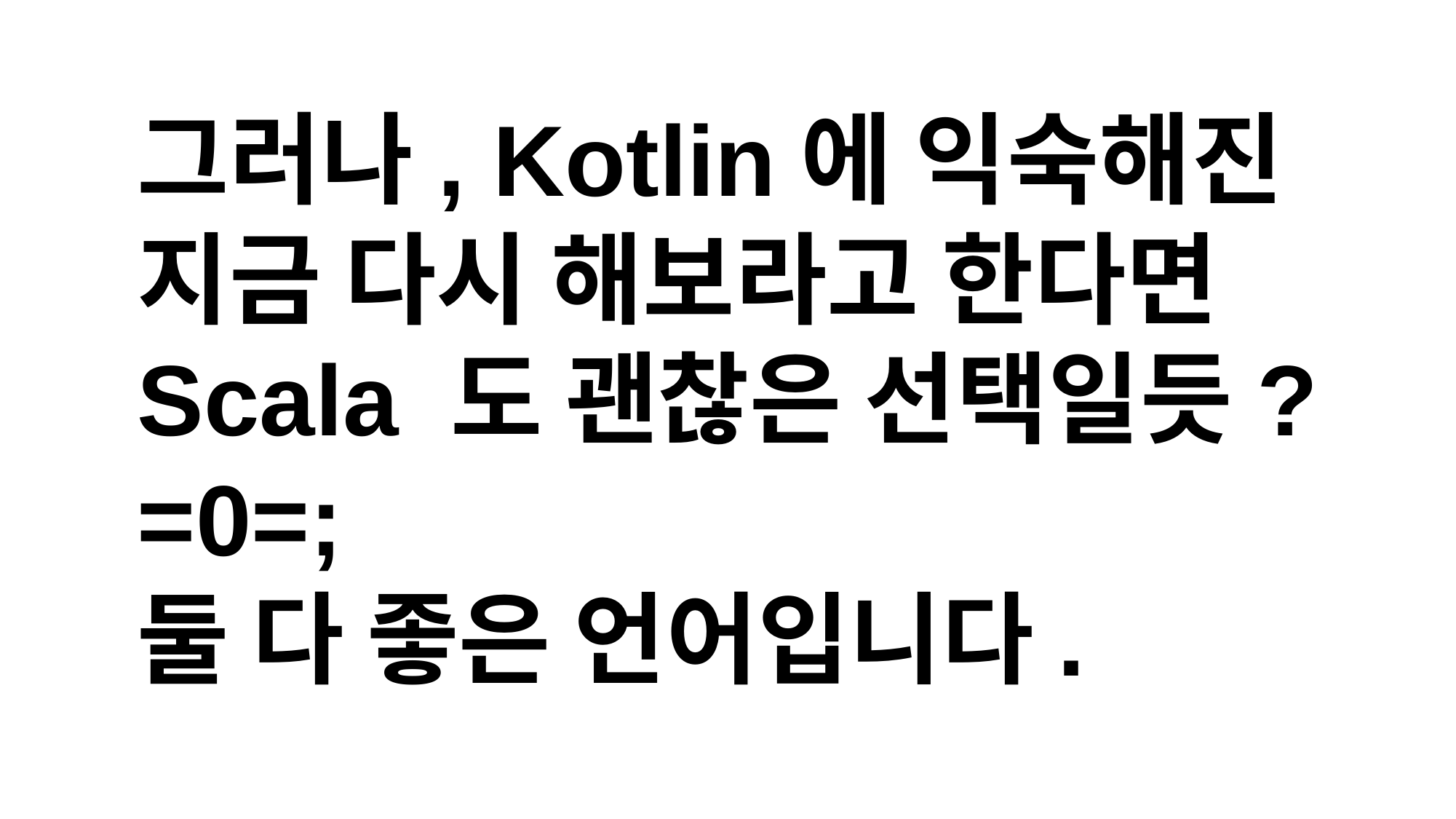

그러나, Kotlin에 익숙해진
지금 다시 해보라고 한다면
Scala 도 괜찮은 선택일듯?
=0=;
둘 다 좋은 언어입니다.